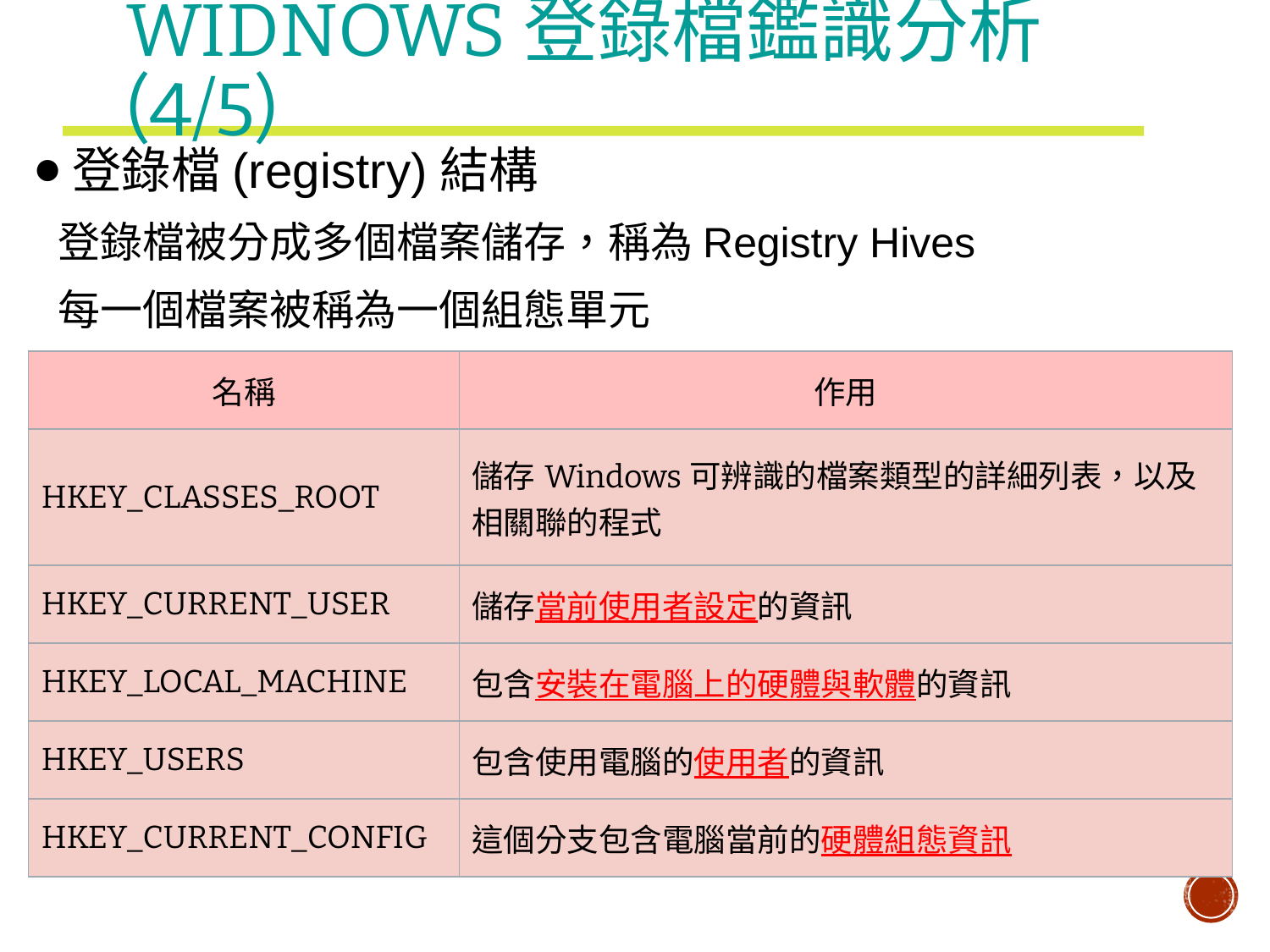

# Widnows登錄檔鑑識分析(4/5)
登錄檔(registry)結構
登錄檔被分成多個檔案儲存，稱為Registry Hives
每一個檔案被稱為一個組態單元
| 名稱 | 作用 |
| --- | --- |
| HKEY\_CLASSES\_ROOT | 儲存Windows可辨識的檔案類型的詳細列表，以及相關聯的程式 |
| HKEY\_CURRENT\_USER | 儲存當前使用者設定的資訊 |
| HKEY\_LOCAL\_MACHINE | 包含安裝在電腦上的硬體與軟體的資訊 |
| HKEY\_USERS | 包含使用電腦的使用者的資訊 |
| HKEY\_CURRENT\_CONFIG | 這個分支包含電腦當前的硬體組態資訊 |